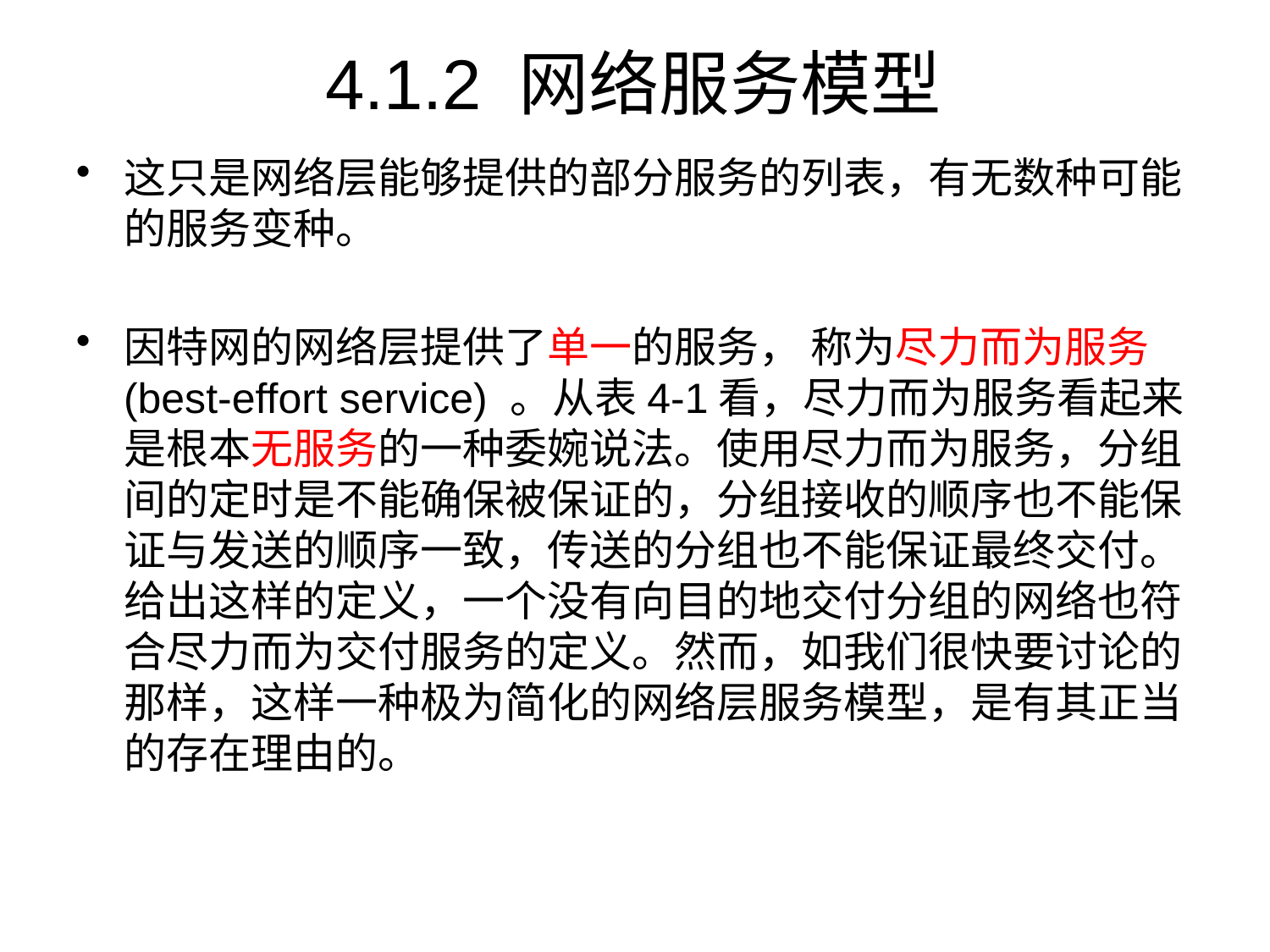

# 4.1.2 网络服务模型
这只是网络层能够提供的部分服务的列表，有无数种可能的服务变种。

因特网的网络层提供了单一的服务， 称为尽力而为服务(best-effort service) 。从表4-1看，尽力而为服务看起来是根本无服务的一种委婉说法。使用尽力而为服务，分组间的定时是不能确保被保证的，分组接收的顺序也不能保证与发送的顺序一致，传送的分组也不能保证最终交付。给出这样的定义，一个没有向目的地交付分组的网络也符合尽力而为交付服务的定义。然而，如我们很快要讨论的那样，这样一种极为简化的网络层服务模型，是有其正当的存在理由的。